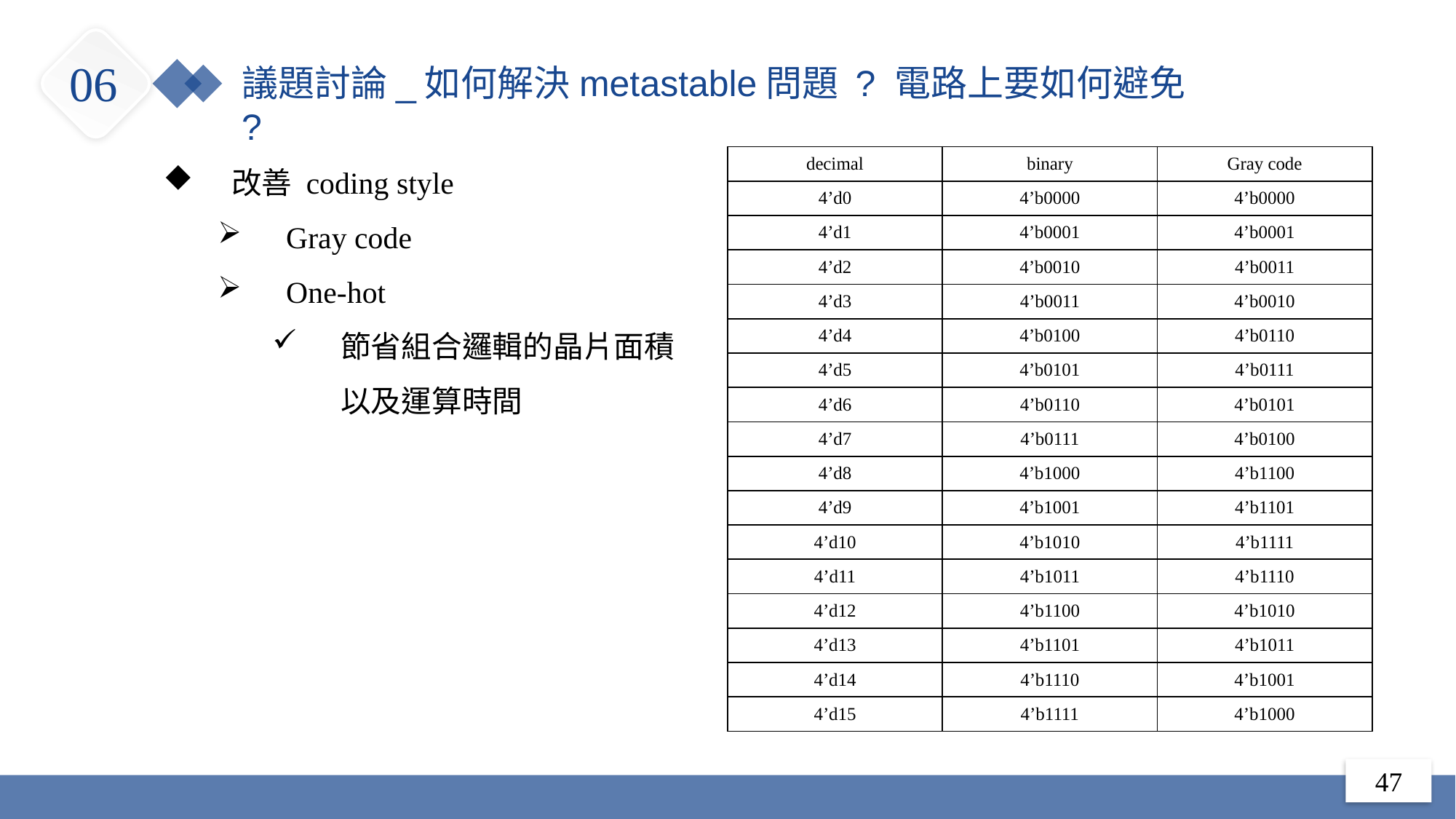

06
議題討論_如何解決metastable問題 ? 電路上要如何避免 ?

改善 coding style
Gray code
One-hot
節省組合邏輯的晶片面積以及運算時間
| decimal | binary | Gray code |
| --- | --- | --- |
| 4’d0 | 4’b0000 | 4’b0000 |
| 4’d1 | 4’b0001 | 4’b0001 |
| 4’d2 | 4’b0010 | 4’b0011 |
| 4’d3 | 4’b0011 | 4’b0010 |
| 4’d4 | 4’b0100 | 4’b0110 |
| 4’d5 | 4’b0101 | 4’b0111 |
| 4’d6 | 4’b0110 | 4’b0101 |
| 4’d7 | 4’b0111 | 4’b0100 |
| 4’d8 | 4’b1000 | 4’b1100 |
| 4’d9 | 4’b1001 | 4’b1101 |
| 4’d10 | 4’b1010 | 4’b1111 |
| 4’d11 | 4’b1011 | 4’b1110 |
| 4’d12 | 4’b1100 | 4’b1010 |
| 4’d13 | 4’b1101 | 4’b1011 |
| 4’d14 | 4’b1110 | 4’b1001 |
| 4’d15 | 4’b1111 | 4’b1000 |
47